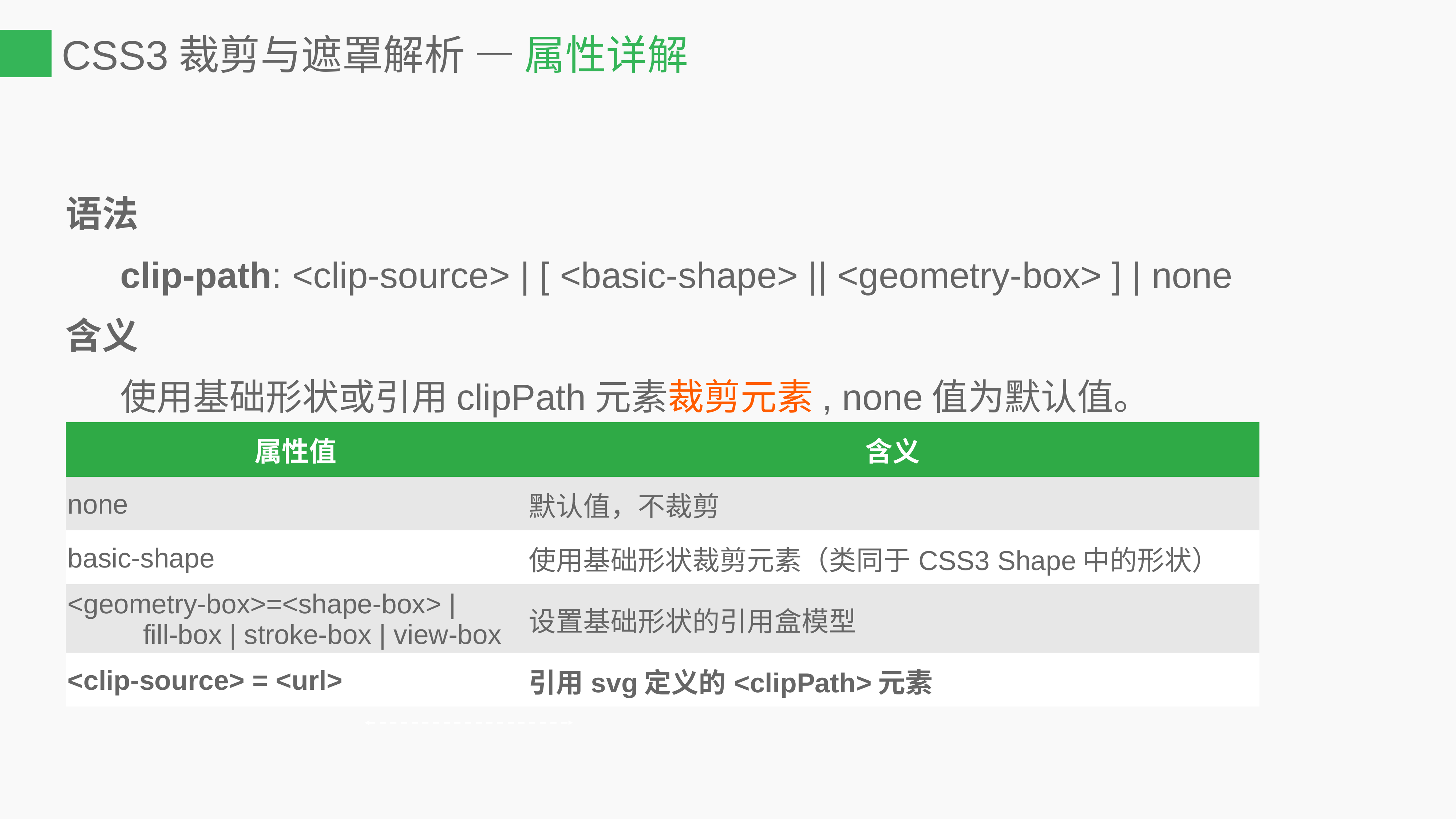

# CSS3裁剪与遮罩解析 — 属性详解
语法
	clip-path: <clip-source> | [ <basic-shape> || <geometry-box> ] | none
含义
	使用基础形状或引用clipPath元素裁剪元素, none值为默认值。

| 属性值 | 含义 |
| --- | --- |
| none | 默认值，不裁剪 |
| basic-shape | 使用基础形状裁剪元素（类同于CSS3 Shape中的形状） |
| <geometry-box>=<shape-box> | fill-box | stroke-box | view-box | 设置基础形状的引用盒模型 |
| <clip-source> = <url> | 引用svg定义的<clipPath>元素 |